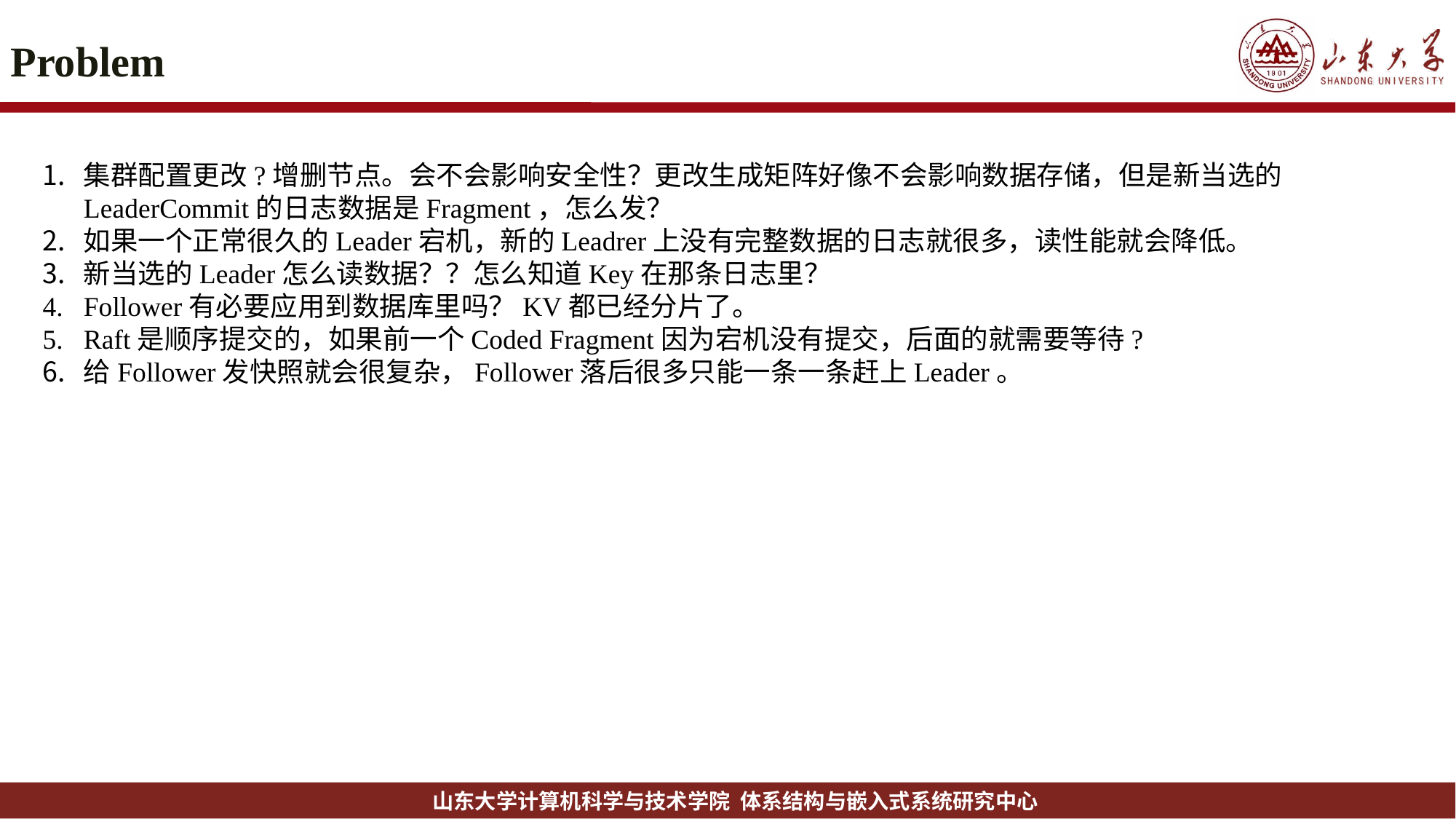

# Problem
集群配置更改?增删节点。会不会影响安全性？更改生成矩阵好像不会影响数据存储，但是新当选的LeaderCommit的日志数据是Fragment，怎么发？
如果一个正常很久的Leader宕机，新的Leadrer上没有完整数据的日志就很多，读性能就会降低。
新当选的Leader怎么读数据？？怎么知道Key在那条日志里？
Follower有必要应用到数据库里吗？KV都已经分片了。
Raft是顺序提交的，如果前一个Coded Fragment因为宕机没有提交，后面的就需要等待?
给Follower发快照就会很复杂，Follower落后很多只能一条一条赶上Leader。